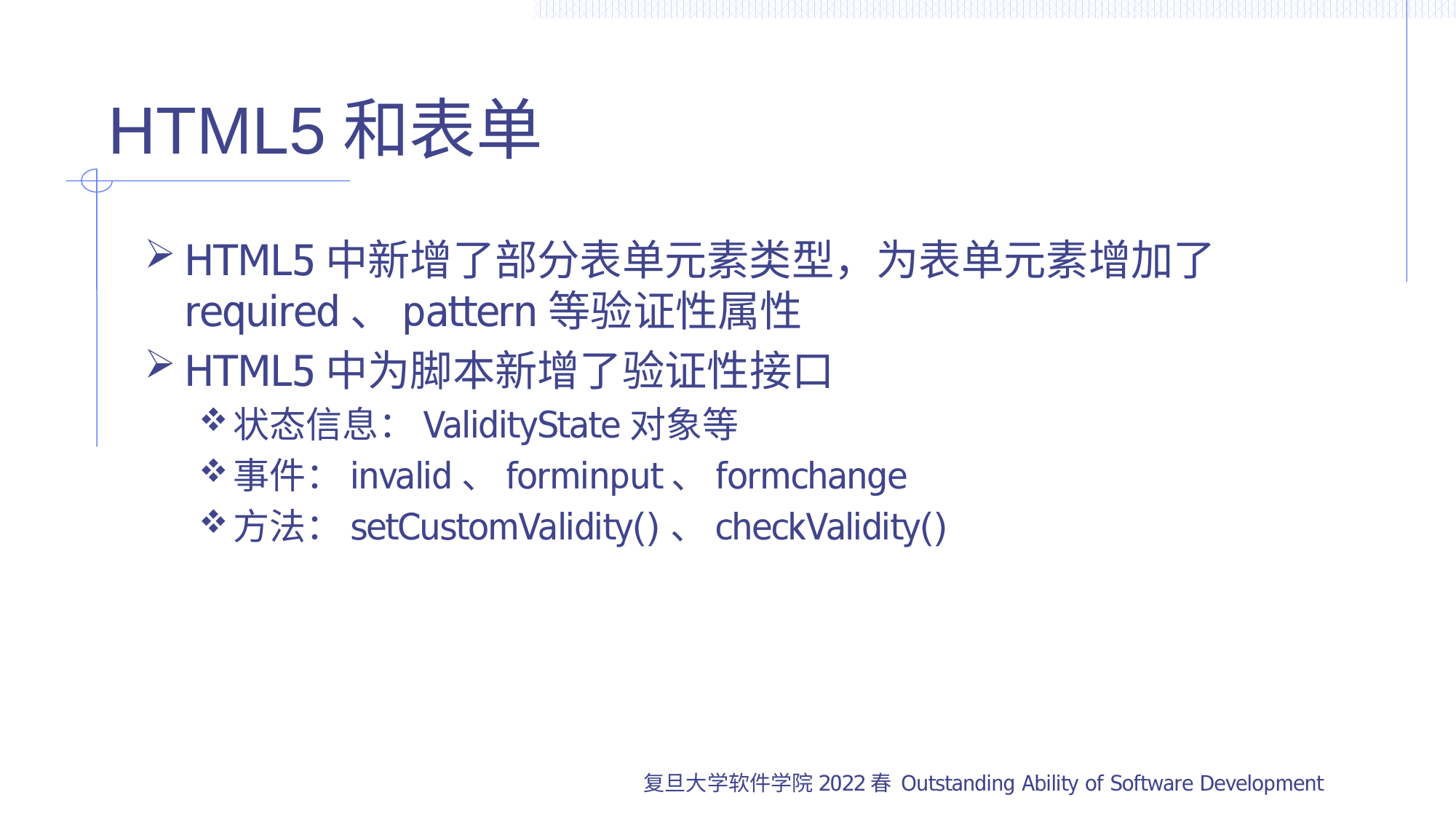

# HTML5和表单
HTML5中新增了部分表单元素类型，为表单元素增加了required、pattern等验证性属性
HTML5中为脚本新增了验证性接口
状态信息：ValidityState对象等
事件：invalid、forminput、formchange
方法：setCustomValidity()、checkValidity()